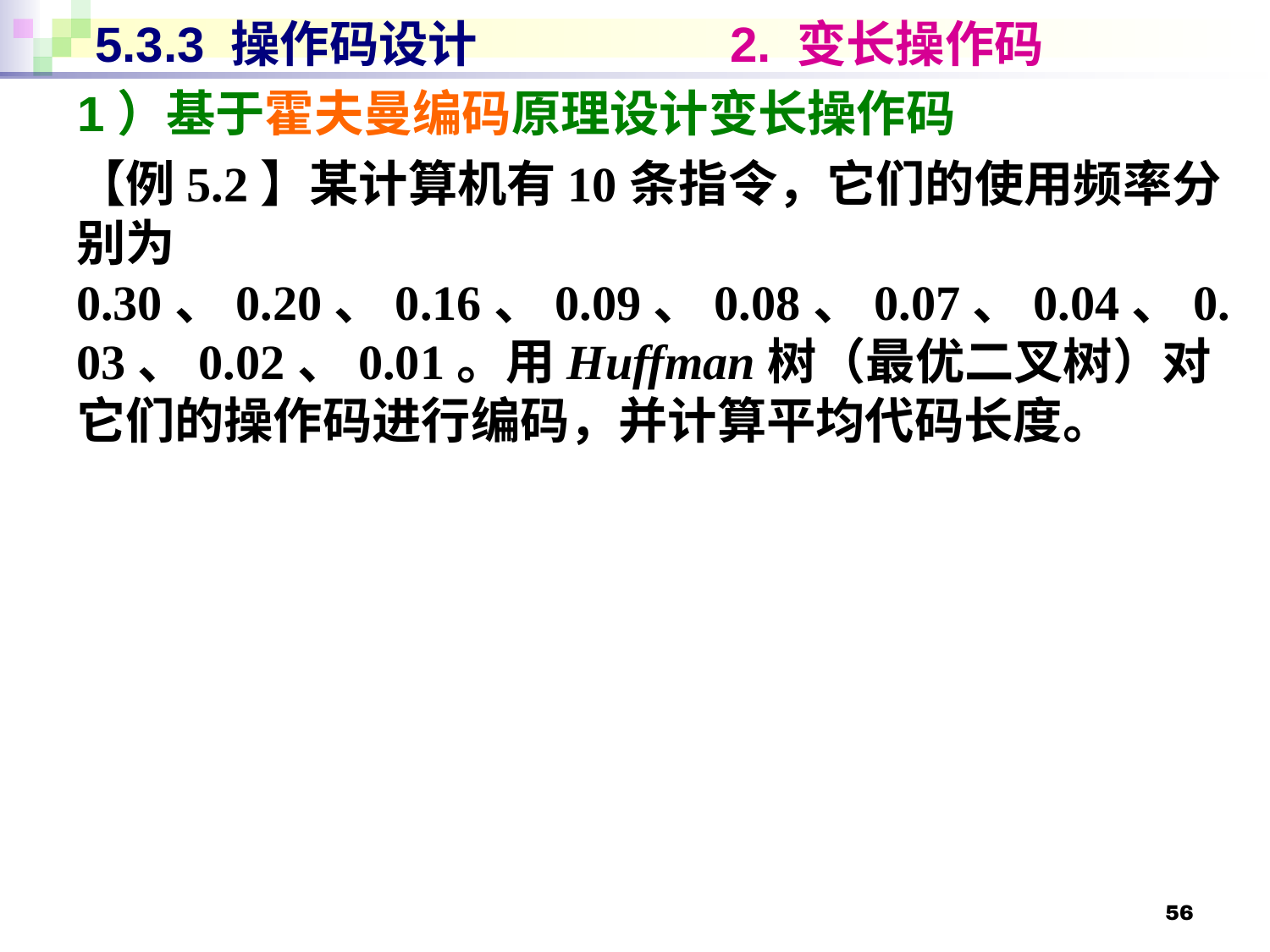

# 5.3.3 操作码设计		2. 变长操作码
1）基于霍夫曼编码原理设计变长操作码
【例5.2】某计算机有10条指令，它们的使用频率分别为0.30、0.20、0.16、0.09、0.08、0.07、0.04、0.03、0.02、0.01。用Huffman树（最优二叉树）对它们的操作码进行编码，并计算平均代码长度。
56